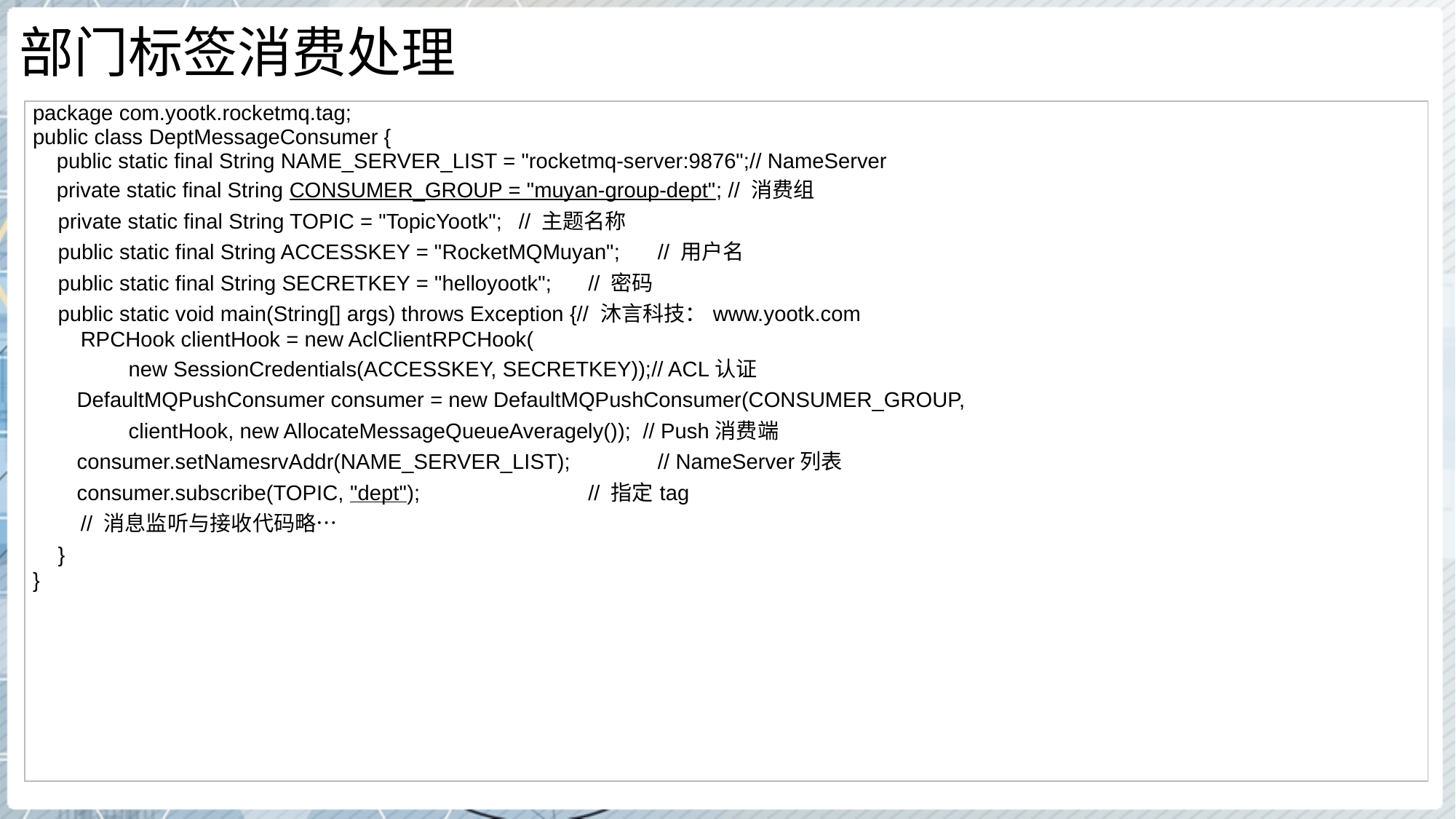

# 部门标签消费处理
| package com.yootk.rocketmq.tag; public class DeptMessageConsumer { public static final String NAME\_SERVER\_LIST = "rocketmq-server:9876";// NameServer private static final String CONSUMER\_GROUP = "muyan-group-dept"; // 消费组 private static final String TOPIC = "TopicYootk"; // 主题名称 public static final String ACCESSKEY = "RocketMQMuyan"; // 用户名 public static final String SECRETKEY = "helloyootk"; // 密码 public static void main(String[] args) throws Exception {// 沐言科技：www.yootk.com RPCHook clientHook = new AclClientRPCHook( new SessionCredentials(ACCESSKEY, SECRETKEY));// ACL认证 DefaultMQPushConsumer consumer = new DefaultMQPushConsumer(CONSUMER\_GROUP, clientHook, new AllocateMessageQueueAveragely()); // Push消费端 consumer.setNamesrvAddr(NAME\_SERVER\_LIST); // NameServer列表 consumer.subscribe(TOPIC, "dept"); // 指定tag // 消息监听与接收代码略… } } |
| --- |